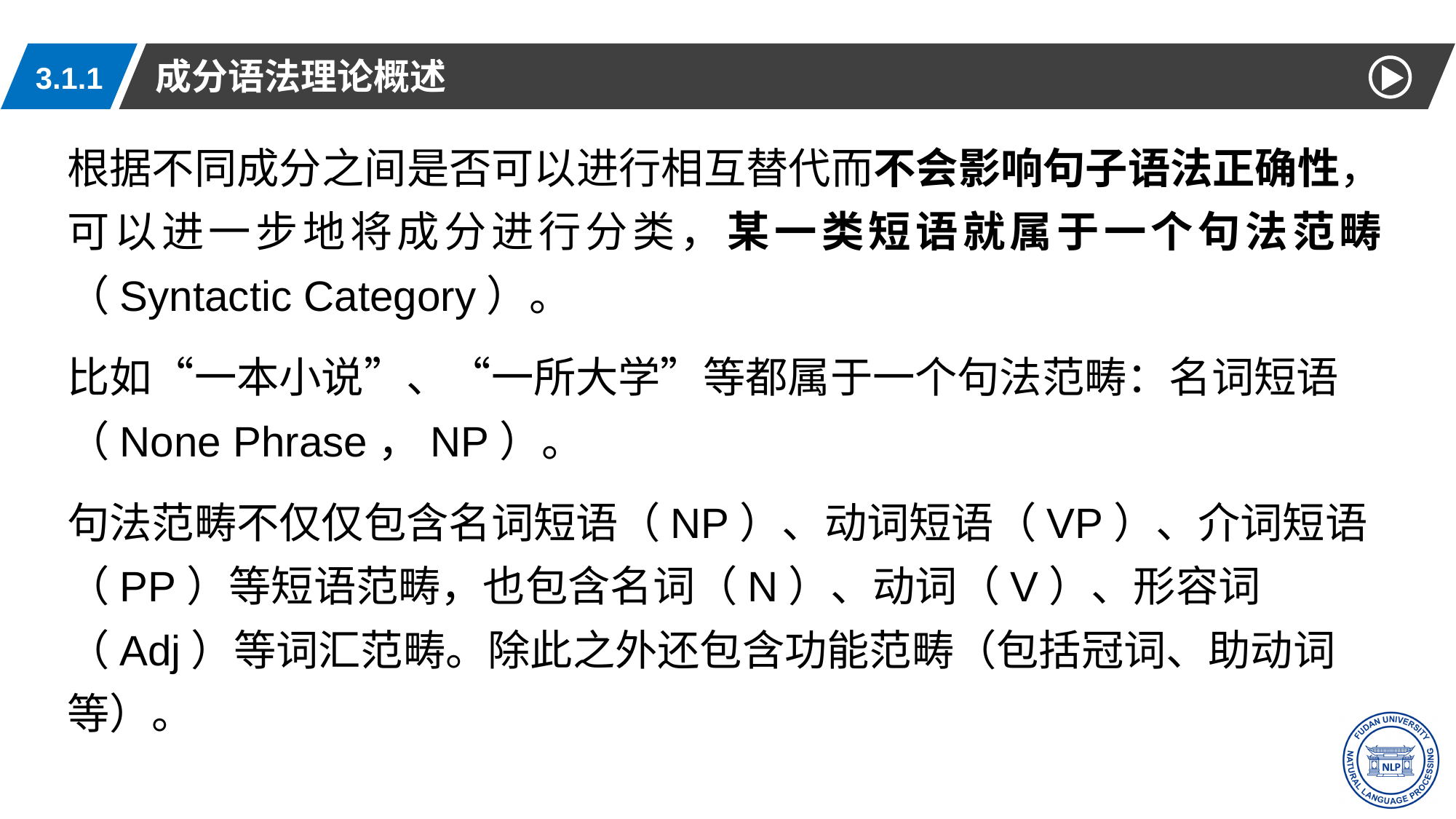

成分语法理论概述
3.1.1

根据不同成分之间是否可以进行相互替代而不会影响句子语法正确性，可以进一步地将成分进行分类，某一类短语就属于一个句法范畴（Syntactic Category）。
比如“一本小说”、“一所大学”等都属于一个句法范畴：名词短语（None Phrase，NP）。
句法范畴不仅仅包含名词短语（NP）、动词短语（VP）、介词短语（PP）等短语范畴，也包含名词（N）、动词（V）、形容词（Adj）等词汇范畴。除此之外还包含功能范畴（包括冠词、助动词等）。
7